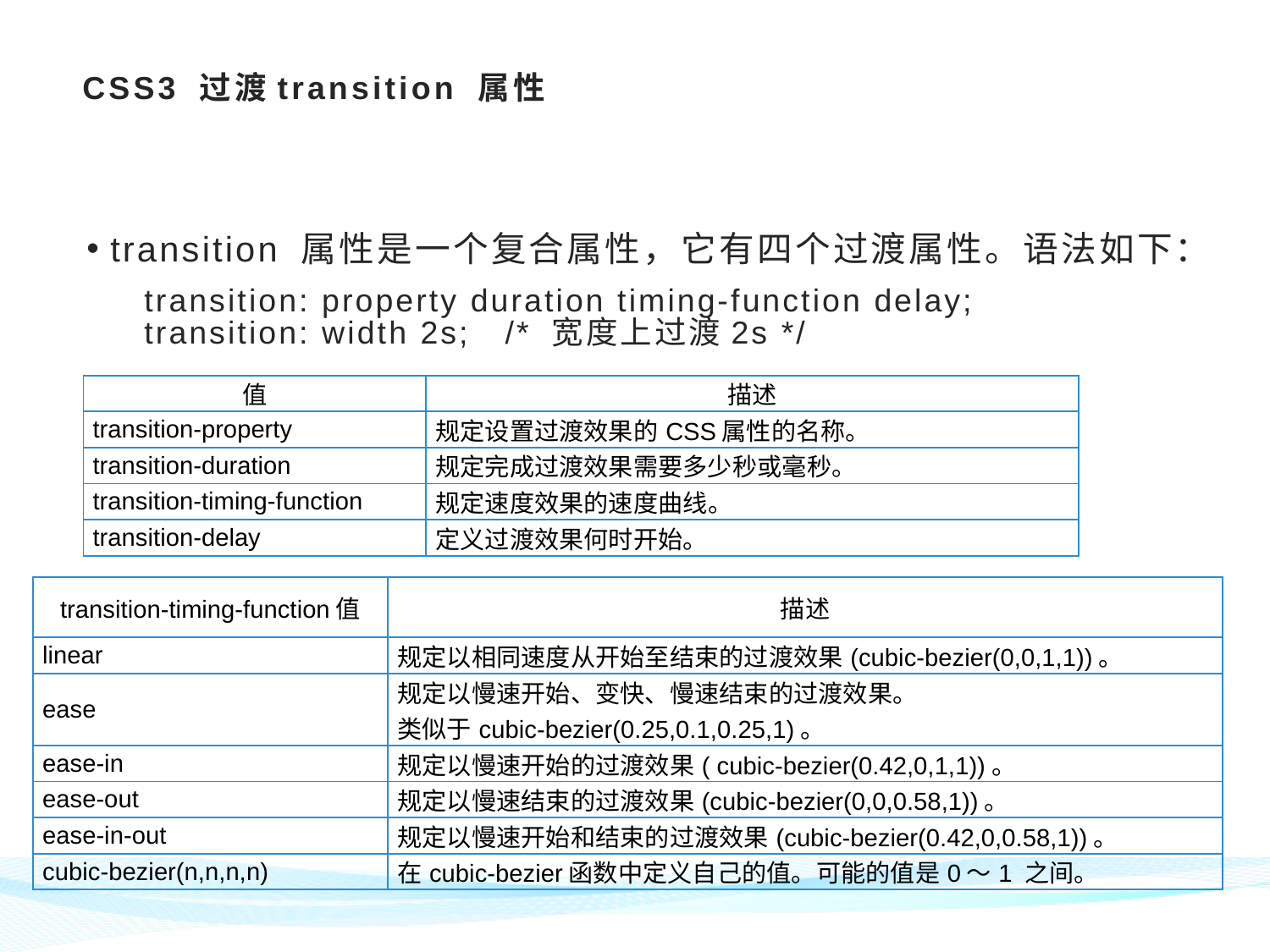

# CSS3 过渡transition 属性

transition 属性是一个复合属性，它有四个过渡属性。语法如下：
     transition: property duration timing-function delay;
     transition: width 2s;   /* 宽度上过渡2s */
| 值 | 描述 |
| --- | --- |
| transition-property | 规定设置过渡效果的CSS属性的名称。 |
| transition-duration | 规定完成过渡效果需要多少秒或毫秒。 |
| transition-timing-function | 规定速度效果的速度曲线。 |
| transition-delay | 定义过渡效果何时开始。 |
| transition-timing-function值 | 描述 |
| --- | --- |
| linear | 规定以相同速度从开始至结束的过渡效果(cubic-bezier(0,0,1,1))。 |
| ease | 规定以慢速开始、变快、慢速结束的过渡效果。 类似于cubic-bezier(0.25,0.1,0.25,1)。 |
| ease-in | 规定以慢速开始的过渡效果( cubic-bezier(0.42,0,1,1))。 |
| ease-out | 规定以慢速结束的过渡效果(cubic-bezier(0,0,0.58,1))。 |
| ease-in-out | 规定以慢速开始和结束的过渡效果(cubic-bezier(0.42,0,0.58,1))。 |
| cubic-bezier(n,n,n,n) | 在cubic-bezier函数中定义自己的值。可能的值是0～1 之间。 |